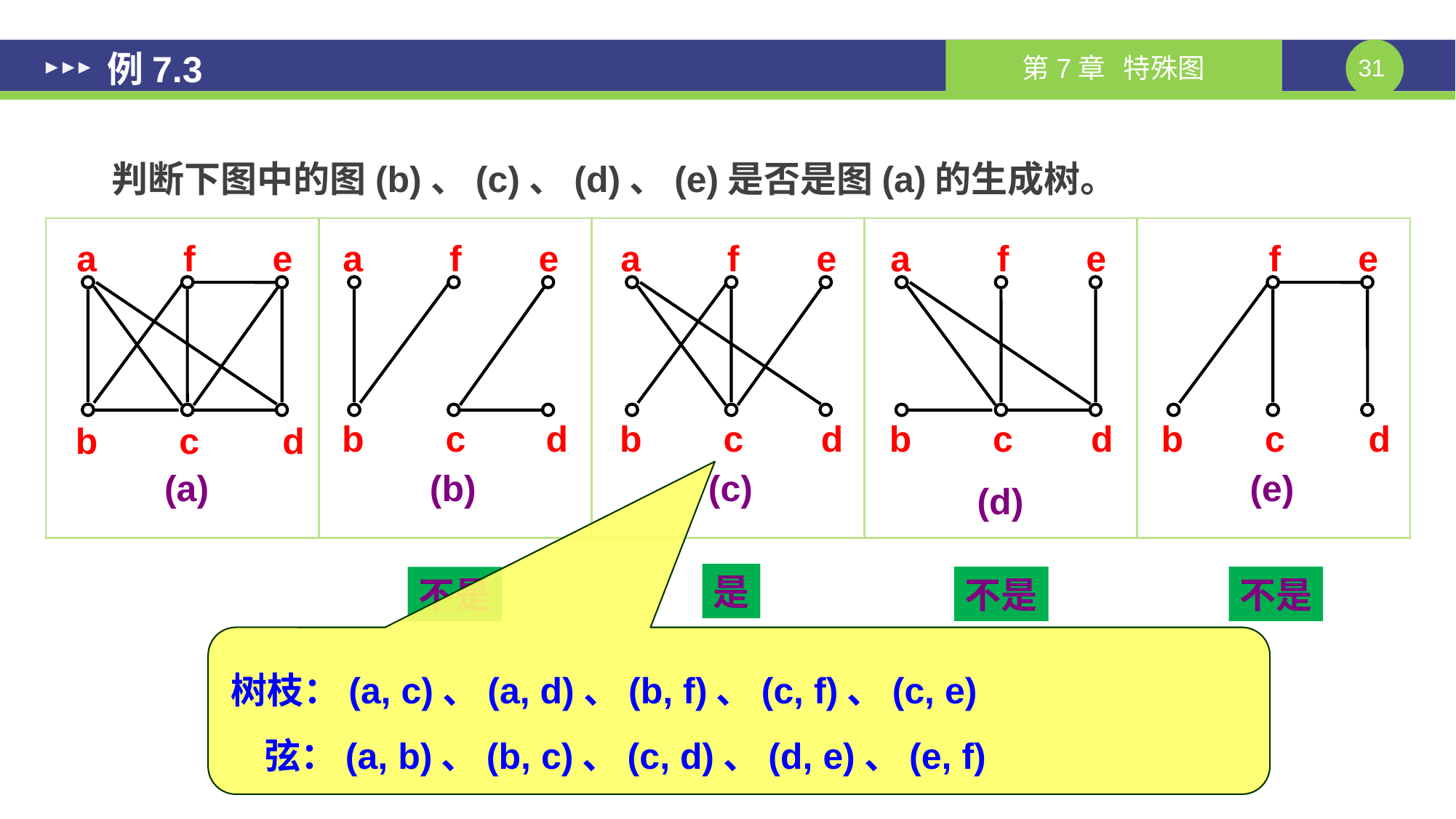

# 例7.3
判断下图中的图(b)、(c)、(d)、(e)是否是图(a)的生成树。
|  |  |  |  |  |
| --- | --- | --- | --- | --- |
a
f
e

b
c
d
(a)
a
f
e

b
c
d
(b)
a
f
e

b
c
d
(c)
a
f
e

b
c
d
(d)
f
e

b
c
d
(e)
是
不是
不是
不是
树枝：(a, c)、(a, d)、(b, f)、(c, f)、(c, e)
   弦：(a, b)、(b, c)、(c, d)、(d, e)、(e, f)